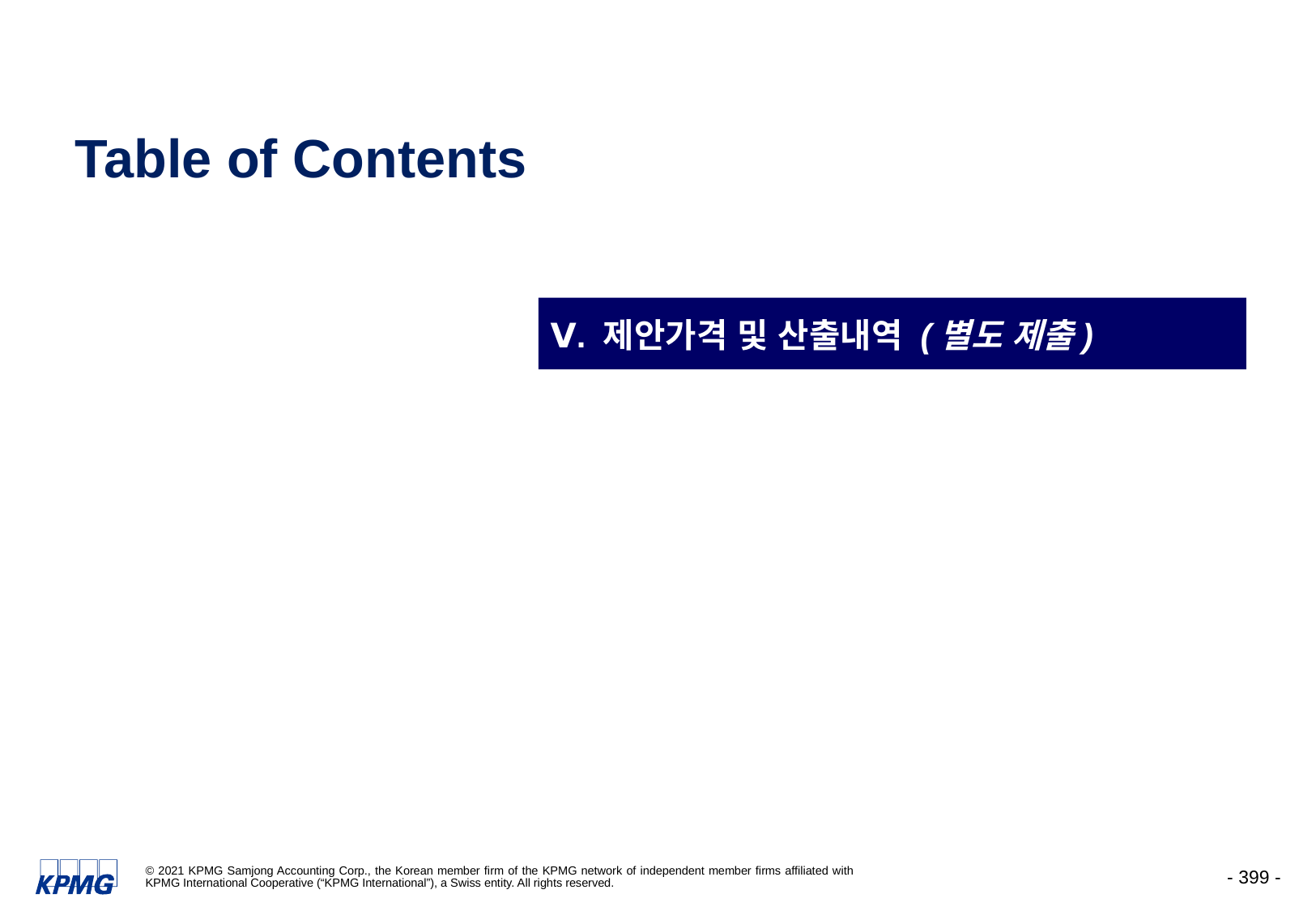

Table of Contents

Ⅴ. 제안가격 및 산출내역 (별도 제출)